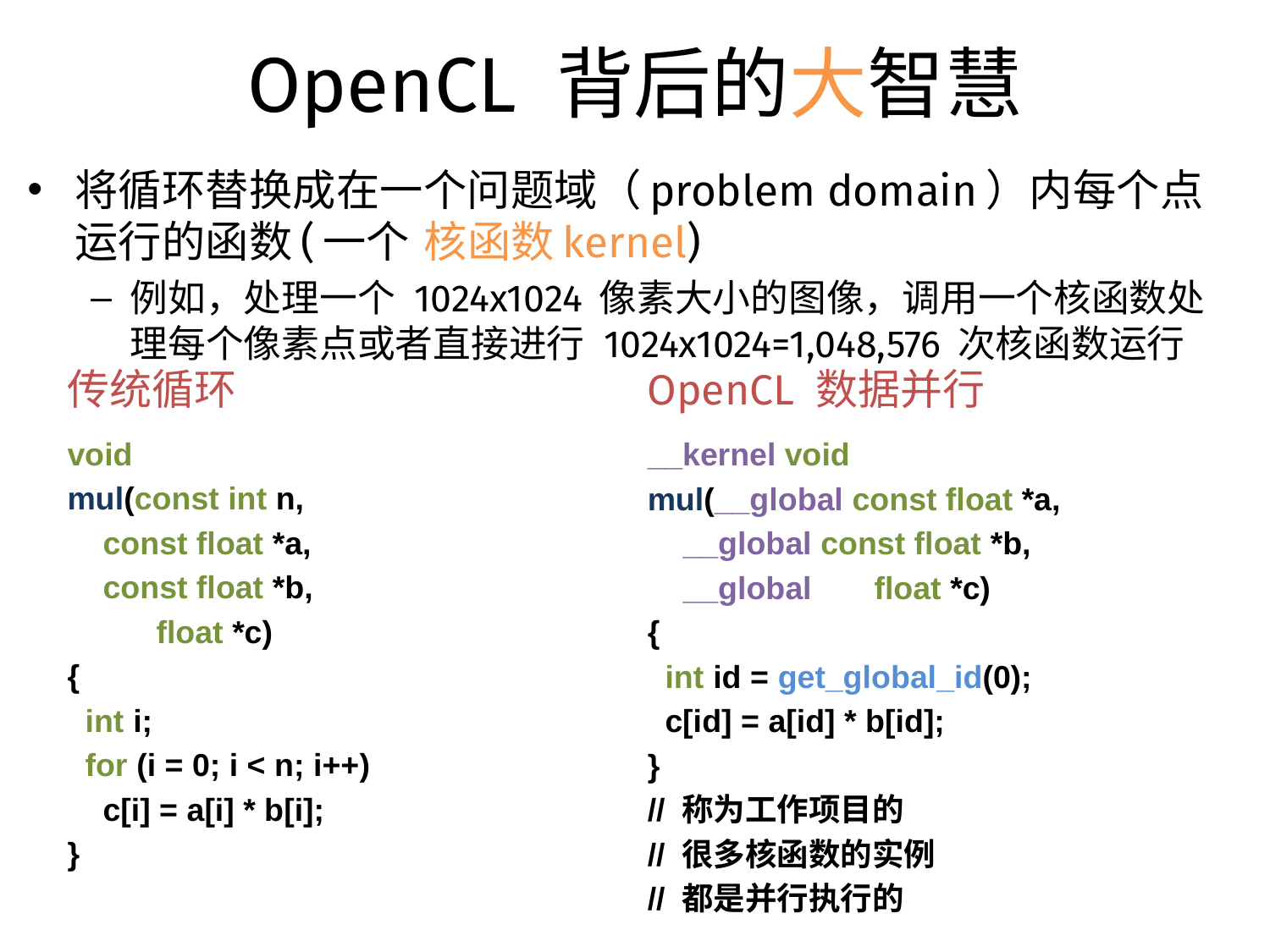

OpenCL 背后的大智慧
将循环替换成在一个问题域（problem domain）内每个点运行的函数(一个 核函数kernel)
例如，处理一个 1024x1024 像素大小的图像，调用一个核函数处理每个像素点或者直接进行 1024x1024=1,048,576 次核函数运行
传统循环
OpenCL 数据并行
void
mul(const int n,
    const float *a,
    const float *b,
          float *c)
{
  int i;
  for (i = 0; i < n; i++)
    c[i] = a[i] * b[i];
}
__kernel void
mul(__global const float *a,
    __global const float *b,
    __global       float *c)
{
  int id = get_global_id(0);
  c[id] = a[id] * b[id];
}
// 称为工作项目的
// 很多核函数的实例
// 都是并行执行的